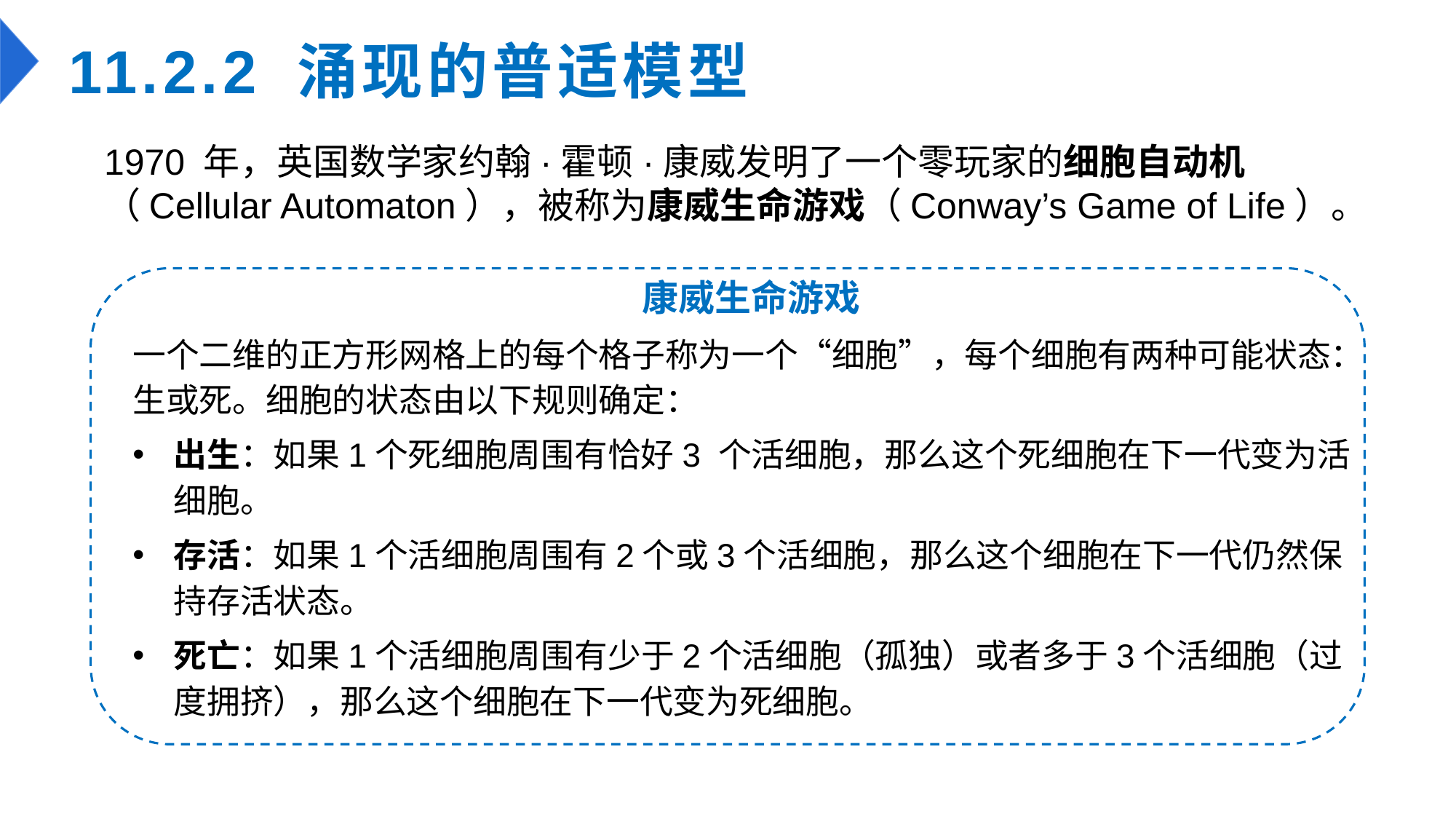

# 11.2.2 涌现的普适模型
1970 年，英国数学家约翰·霍顿·康威发明了一个零玩家的细胞自动机（Cellular Automaton），被称为康威生命游戏（Conway’s Game of Life）。

康威生命游戏
一个二维的正方形网格上的每个格子称为一个“细胞”，每个细胞有两种可能状态：生或死。细胞的状态由以下规则确定：
出生：如果1个死细胞周围有恰好3 个活细胞，那么这个死细胞在下一代变为活细胞。
存活：如果1个活细胞周围有2个或3个活细胞，那么这个细胞在下一代仍然保持存活状态。
死亡：如果1个活细胞周围有少于2个活细胞（孤独）或者多于3个活细胞（过度拥挤），那么这个细胞在下一代变为死细胞。